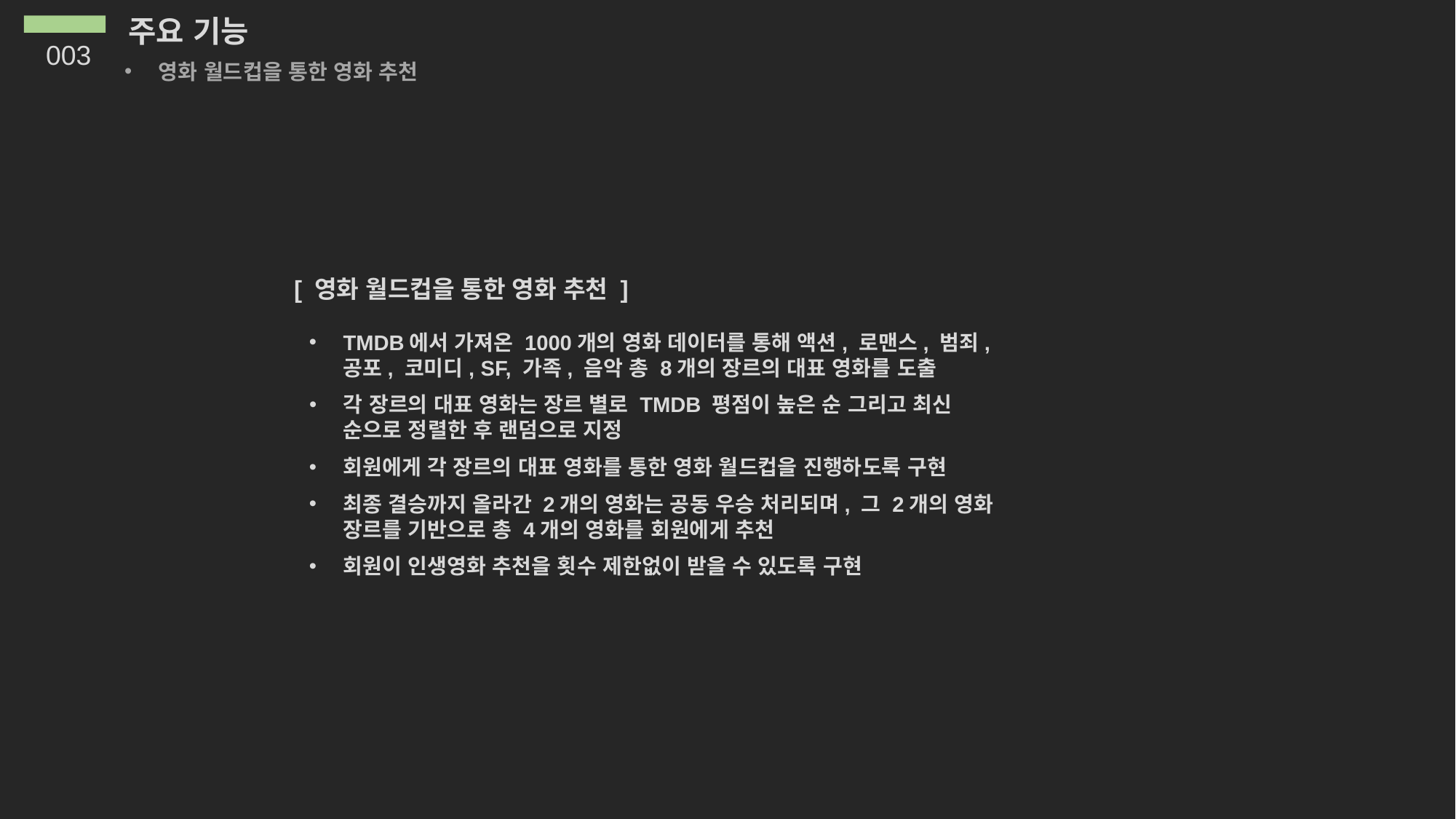

주요 기능

003
영화 월드컵을 통한 영화 추천
[ 영화 월드컵을 통한 영화 추천 ]
TMDB에서 가져온 1000개의 영화 데이터를 통해 액션, 로맨스, 범죄, 공포, 코미디, SF, 가족, 음악 총 8개의 장르의 대표 영화를 도출
각 장르의 대표 영화는 장르 별로 TMDB 평점이 높은 순 그리고 최신 순으로 정렬한 후 랜덤으로 지정
회원에게 각 장르의 대표 영화를 통한 영화 월드컵을 진행하도록 구현
최종 결승까지 올라간 2개의 영화는 공동 우승 처리되며, 그 2개의 영화 장르를 기반으로 총 4개의 영화를 회원에게 추천
회원이 인생영화 추천을 횟수 제한없이 받을 수 있도록 구현